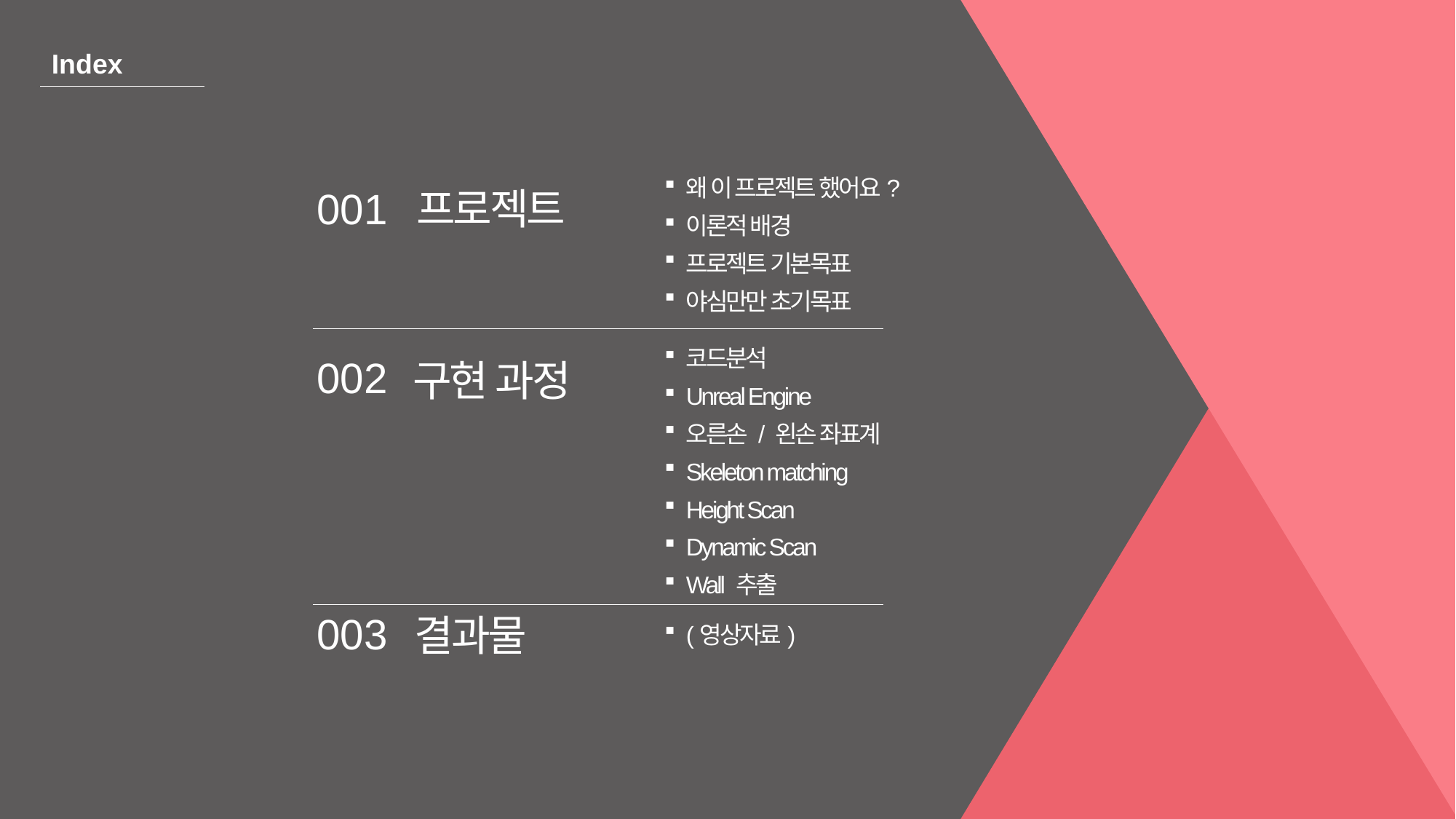

Index
왜 이 프로젝트 했어요?
이론적 배경
프로젝트 기본목표
야심만만 초기목표
001
프로젝트
코드분석
Unreal Engine
오른손 / 왼손 좌표계
Skeleton matching
Height Scan
Dynamic Scan
Wall 추출
002
구현 과정
003
결과물
(영상자료)